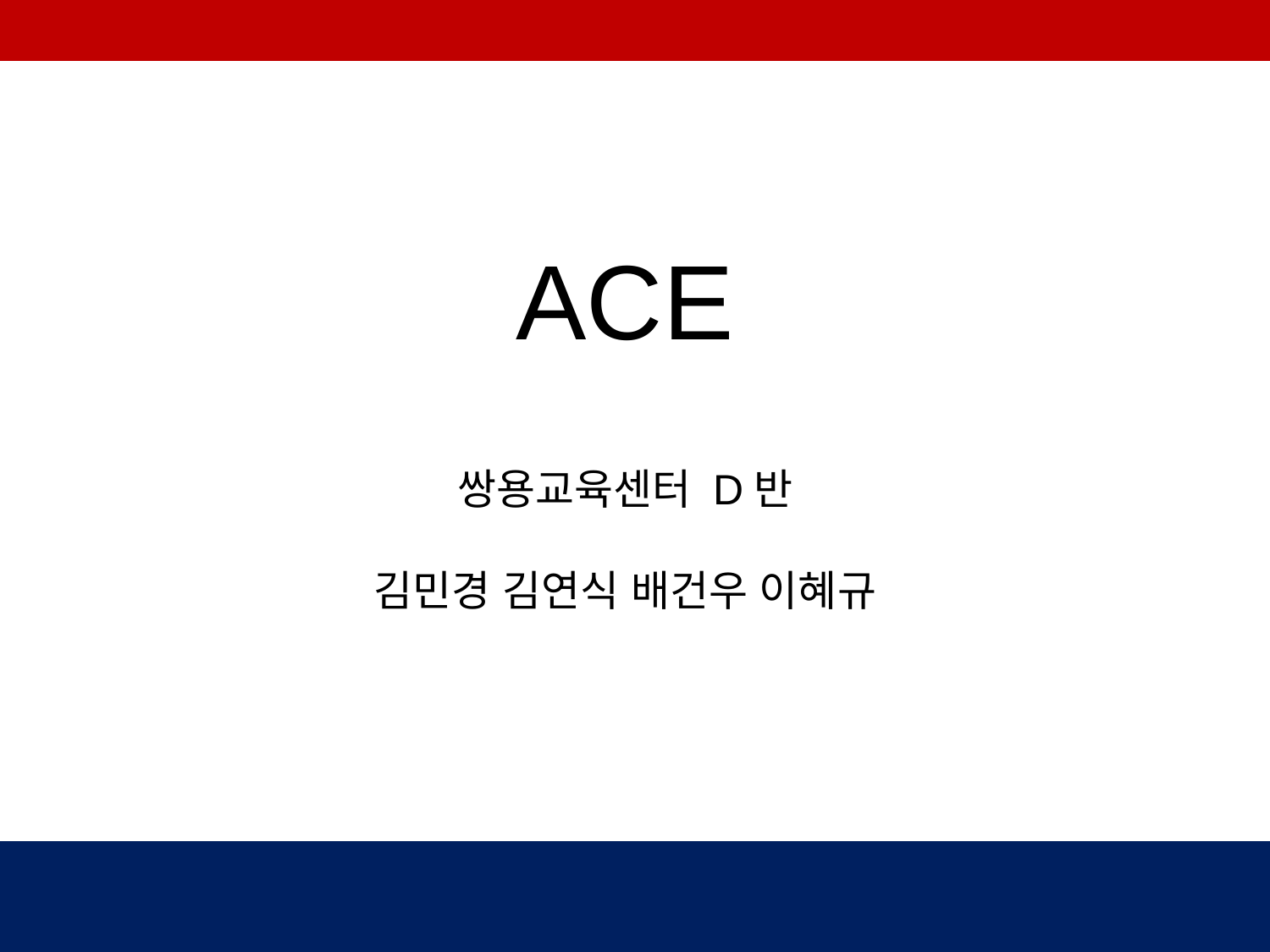

ACE

쌍용교육센터 D반

김민경 김연식 배건우 이혜규